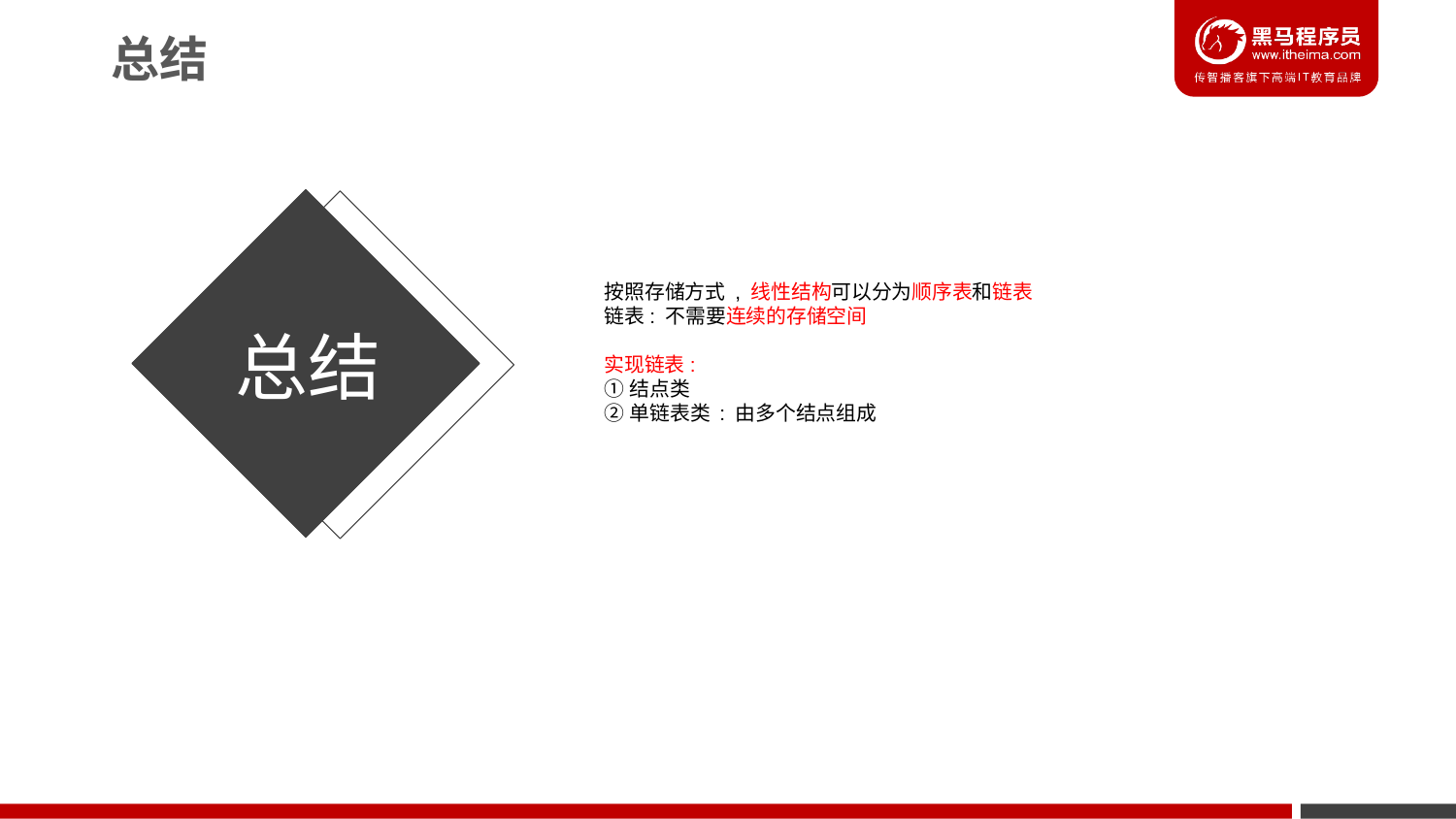

总结

按照存储方式 , 线性结构可以分为顺序表和链表
链表: 不需要连续的存储空间

实现链表:
①结点类
②单链表类 : 由多个结点组成

总结